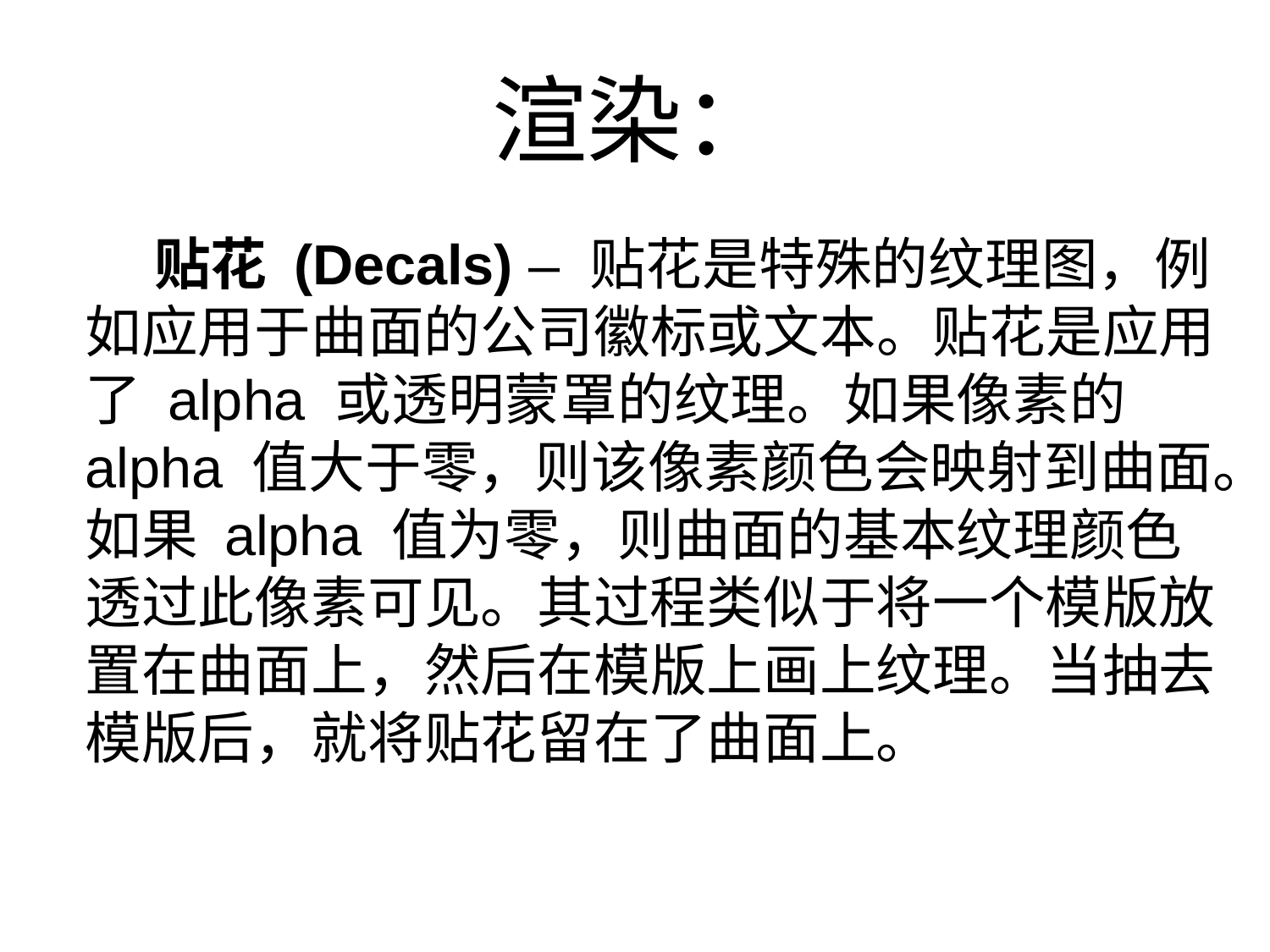

# 渲染：
        贴花 (Decals) – 贴花是特殊的纹理图，例如应用于曲面的公司徽标或文本。贴花是应用了 alpha 或透明蒙罩的纹理。如果像素的 alpha 值大于零，则该像素颜色会映射到曲面。如果 alpha 值为零，则曲面的基本纹理颜色透过此像素可见。其过程类似于将一个模版放置在曲面上，然后在模版上画上纹理。当抽去模版后，就将贴花留在了曲面上。